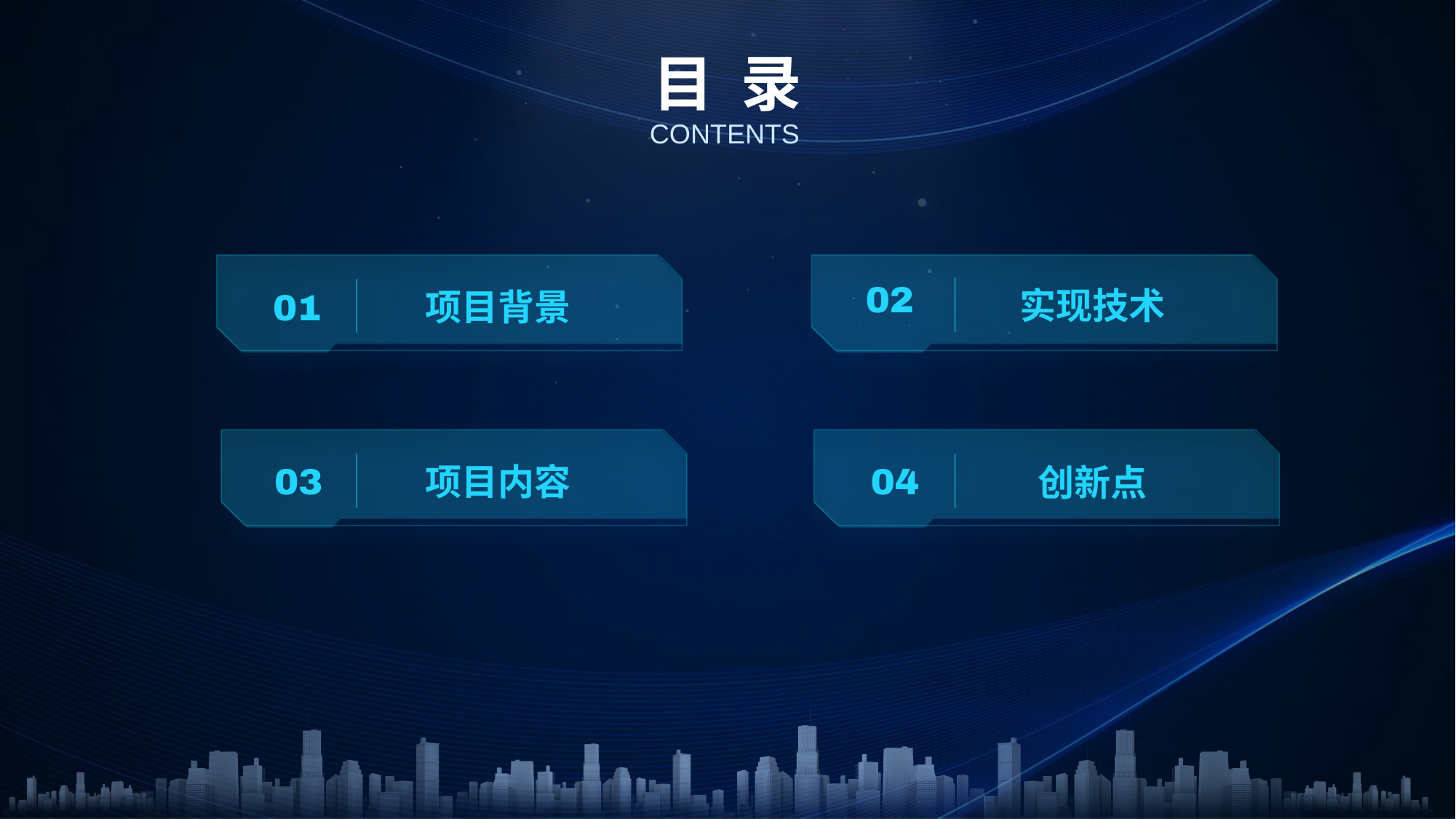

02
实现技术
01
项目背景

03
04
项目内容
创新点